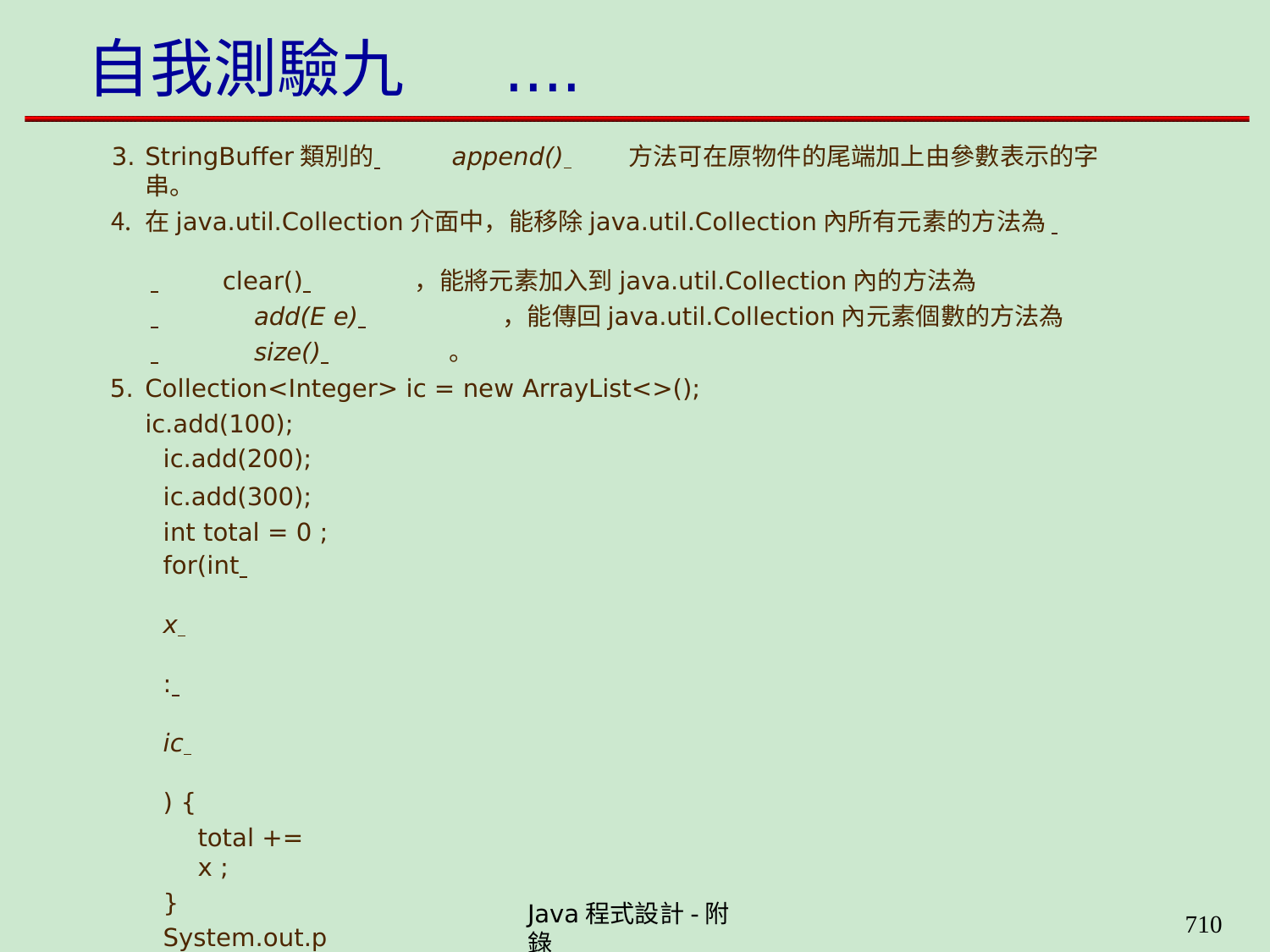

# 自我測驗九	....
StringBuffer類別的 	append() 	方法可在原物件的尾端加上由參數表示的字串。
在java.util.Collection介面中，能移除java.util.Collection內所有元素的方法為
 	clear() 	，能將元素加入到java.util.Collection內的方法為
 	add(E e) 	，能傳回java.util.Collection內元素個數的方法為
 	size() 	。
Collection<Integer> ic = new ArrayList<>();  ic.add(100);
ic.add(200);
ic.add(300);  int total = 0 ;
for(int 	x 	: 	ic 	) {
total += x ;
}
System.out.println("元素的總和=" + total);
完成下面的程式片段，此片段與使用java.util.Iterator介面有關:
Collection<String> coll = new ArrayList<String>();  coll.add("Kitty");
coll.add("Micky");
coll.add("Snoopy");
Iterator<String> it = coll.iterator();
Java程式設計-附錄
710